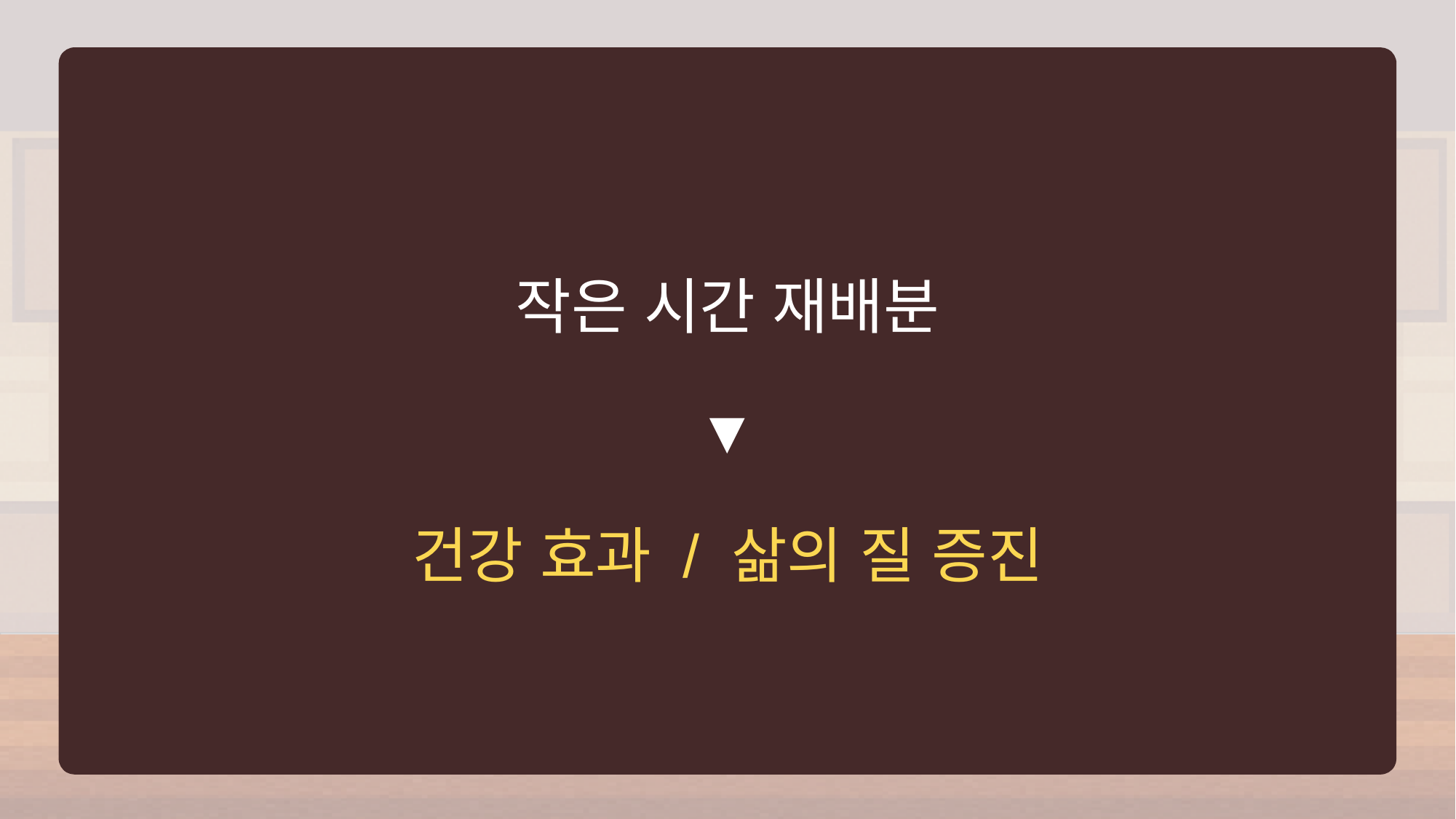

작은 시간 재배분
▼
건강 효과 / 삶의 질 증진